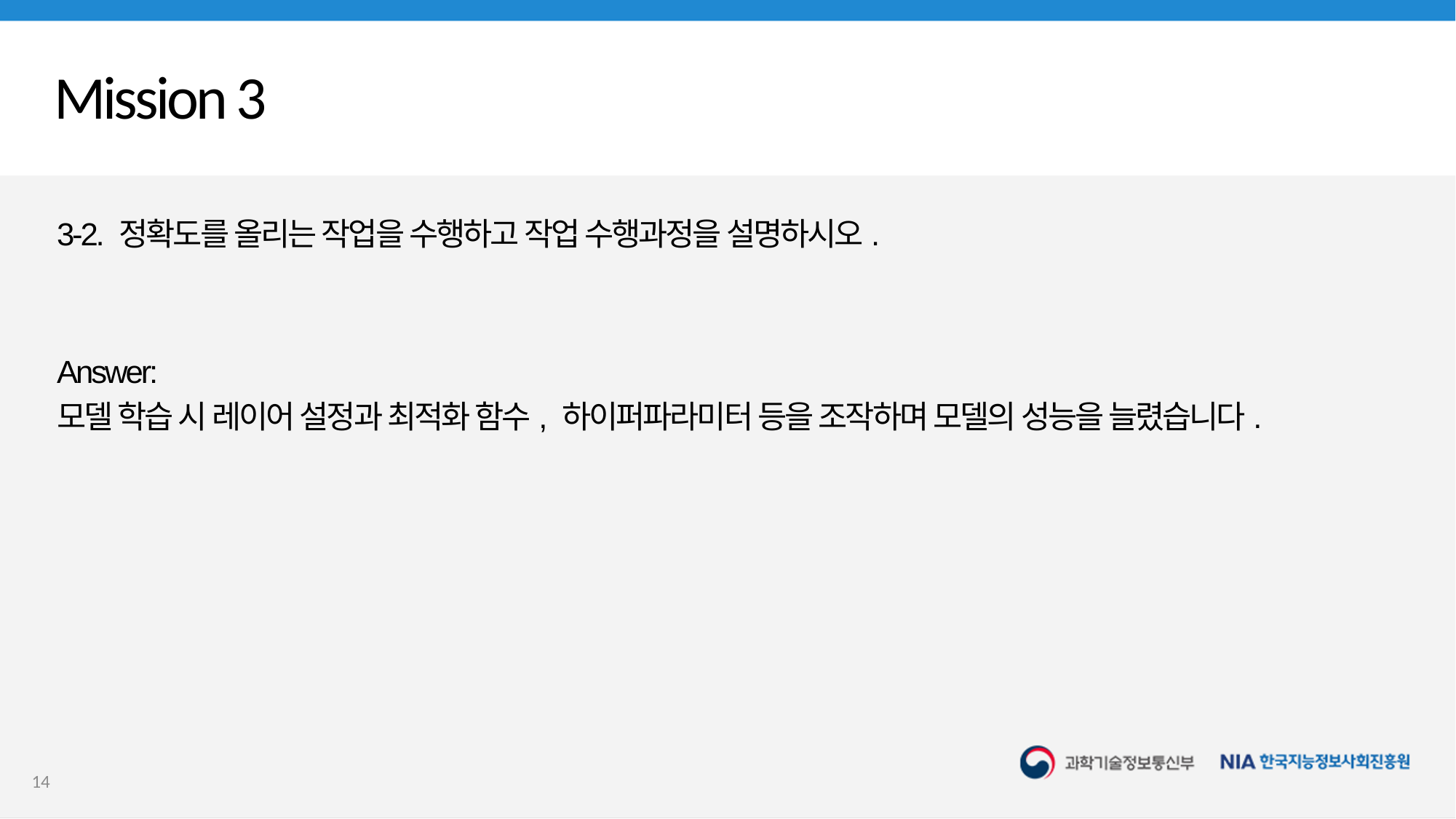

# Mission 3
3-2. 정확도를 올리는 작업을 수행하고 작업 수행과정을 설명하시오.

Answer:
모델 학습 시 레이어 설정과 최적화 함수, 하이퍼파라미터 등을 조작하며 모델의 성능을 늘렸습니다.
14